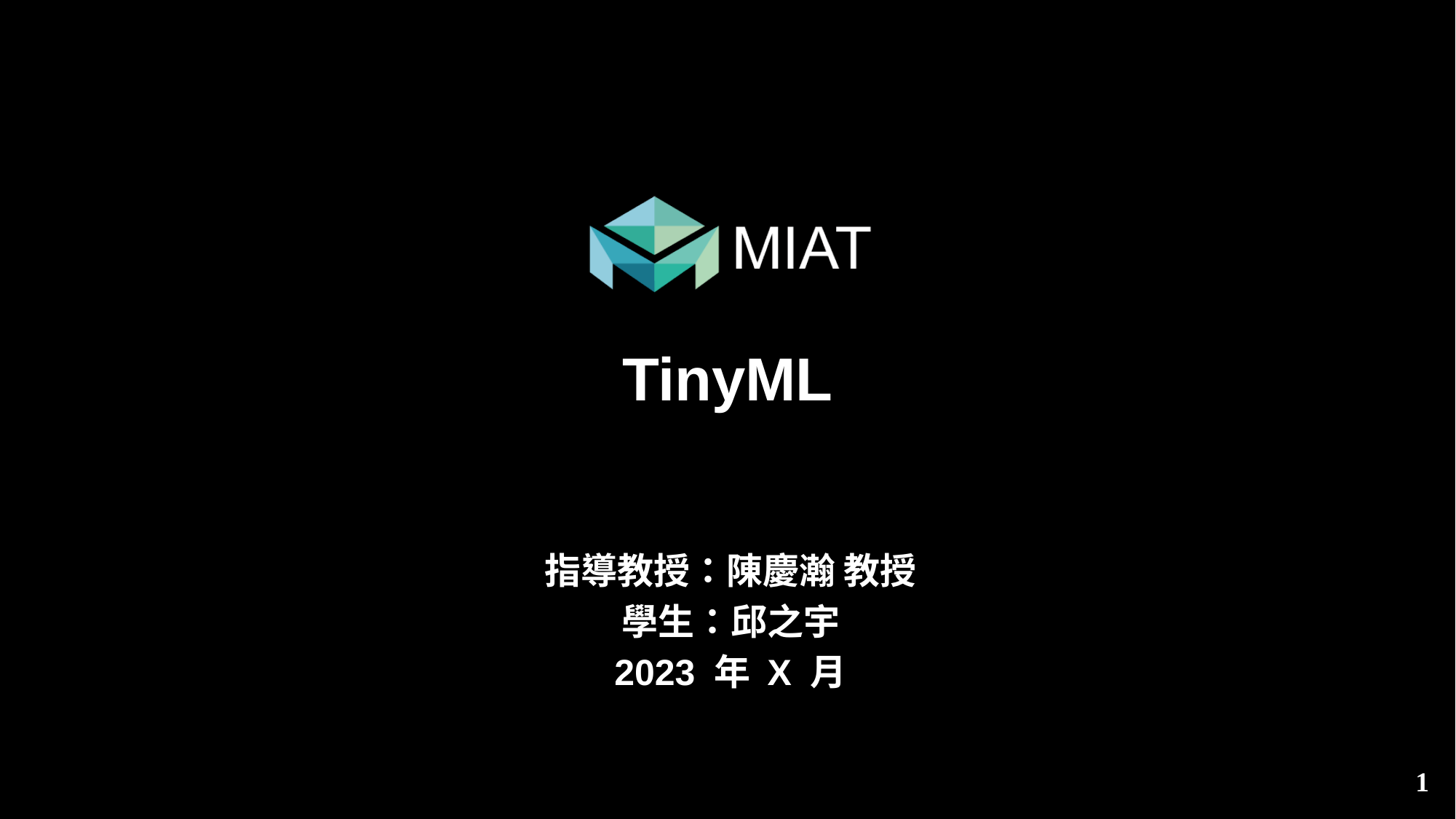

# TinyML
指導教授：陳慶瀚 教授
學生：邱之宇
2023 年 X 月
1